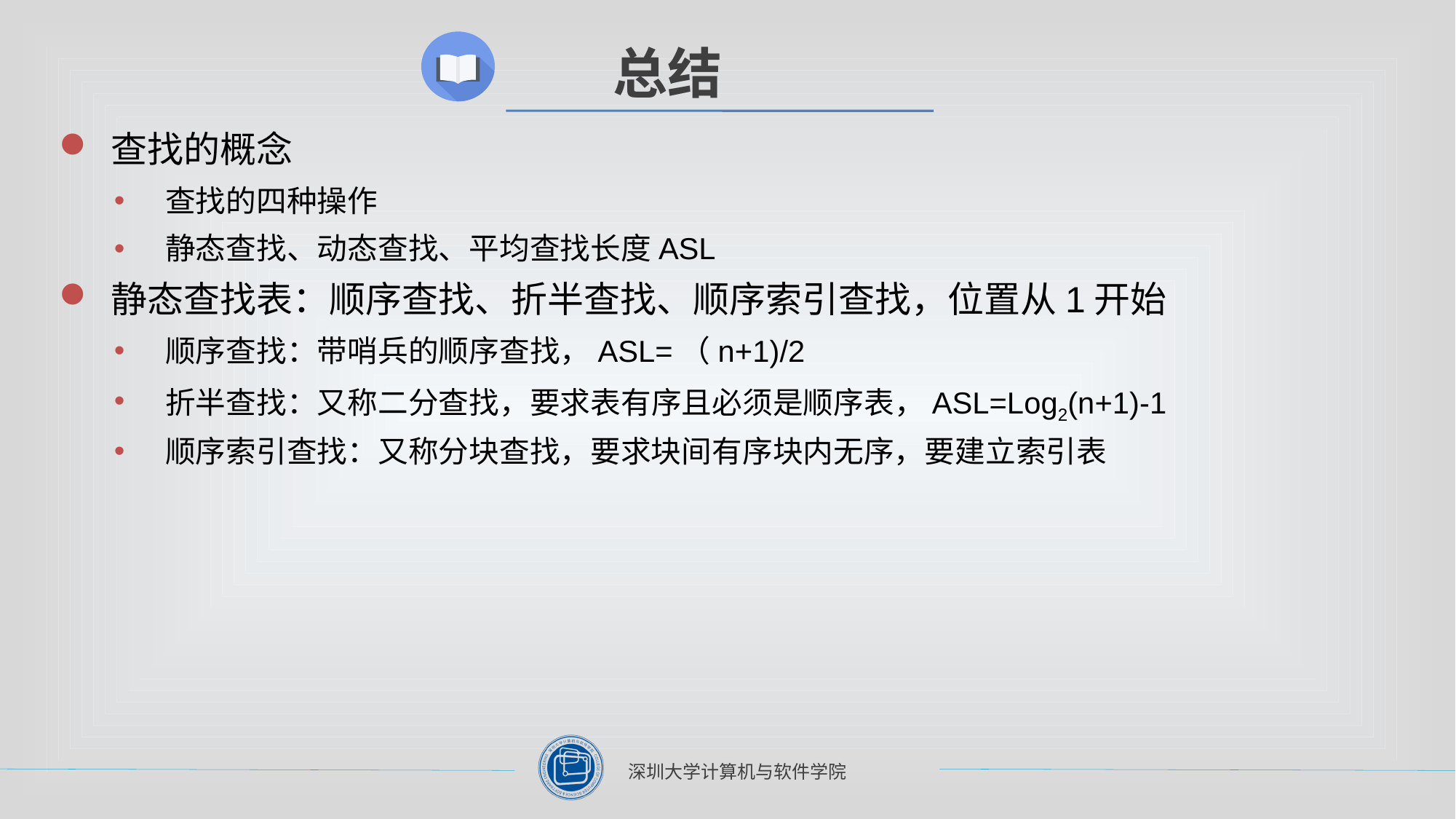

查找的概念
查找的四种操作
静态查找、动态查找、平均查找长度ASL
静态查找表：顺序查找、折半查找、顺序索引查找，位置从1开始
顺序查找：带哨兵的顺序查找，ASL=（n+1)/2
折半查找：又称二分查找，要求表有序且必须是顺序表，ASL=Log2(n+1)-1
顺序索引查找：又称分块查找，要求块间有序块内无序，要建立索引表

143